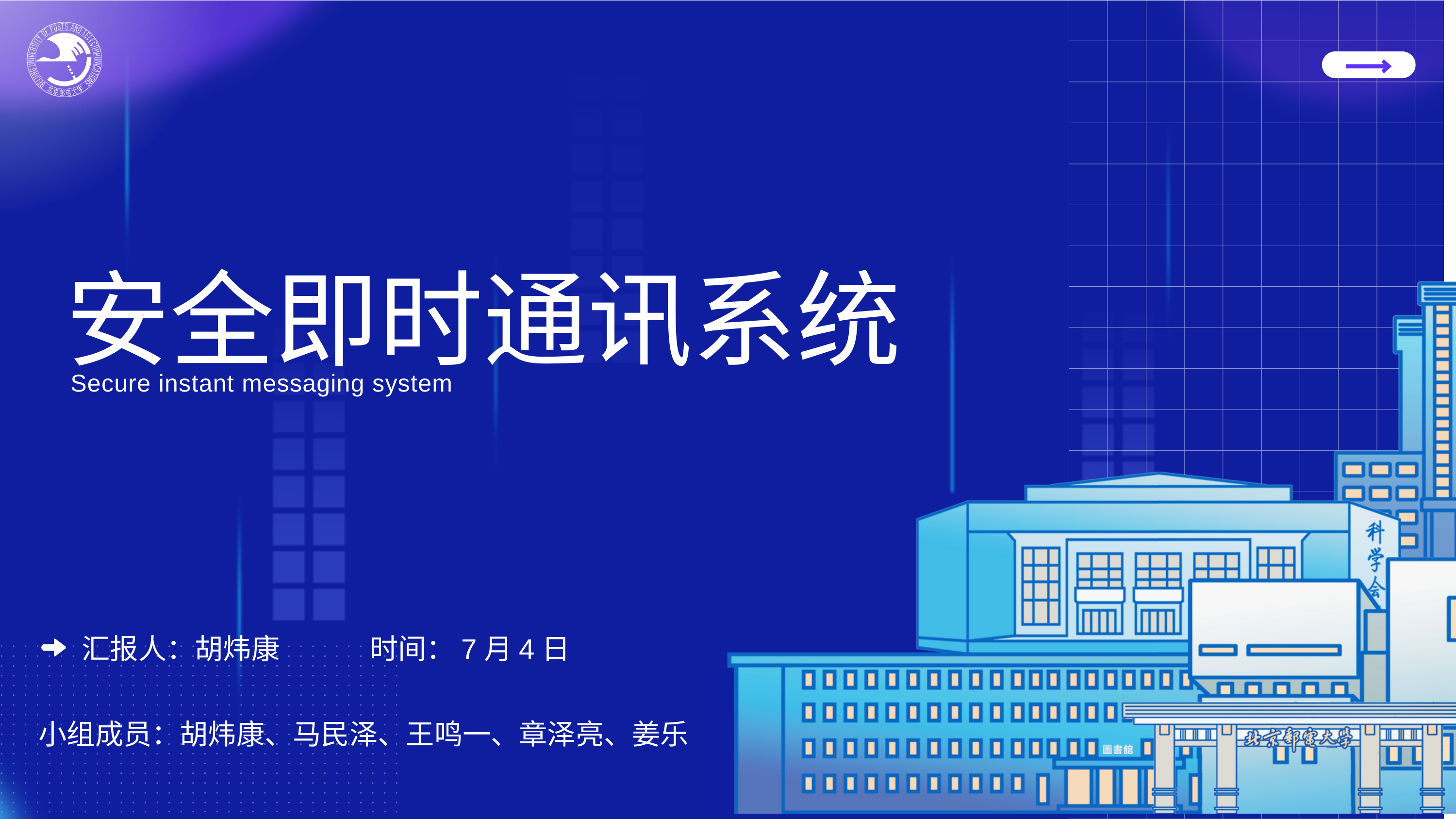

安全即时通讯系统

Secure instant messaging system
汇报人：胡炜康
时间：7月4日

小组成员：胡炜康、马民泽、王鸣一、章泽亮、姜乐